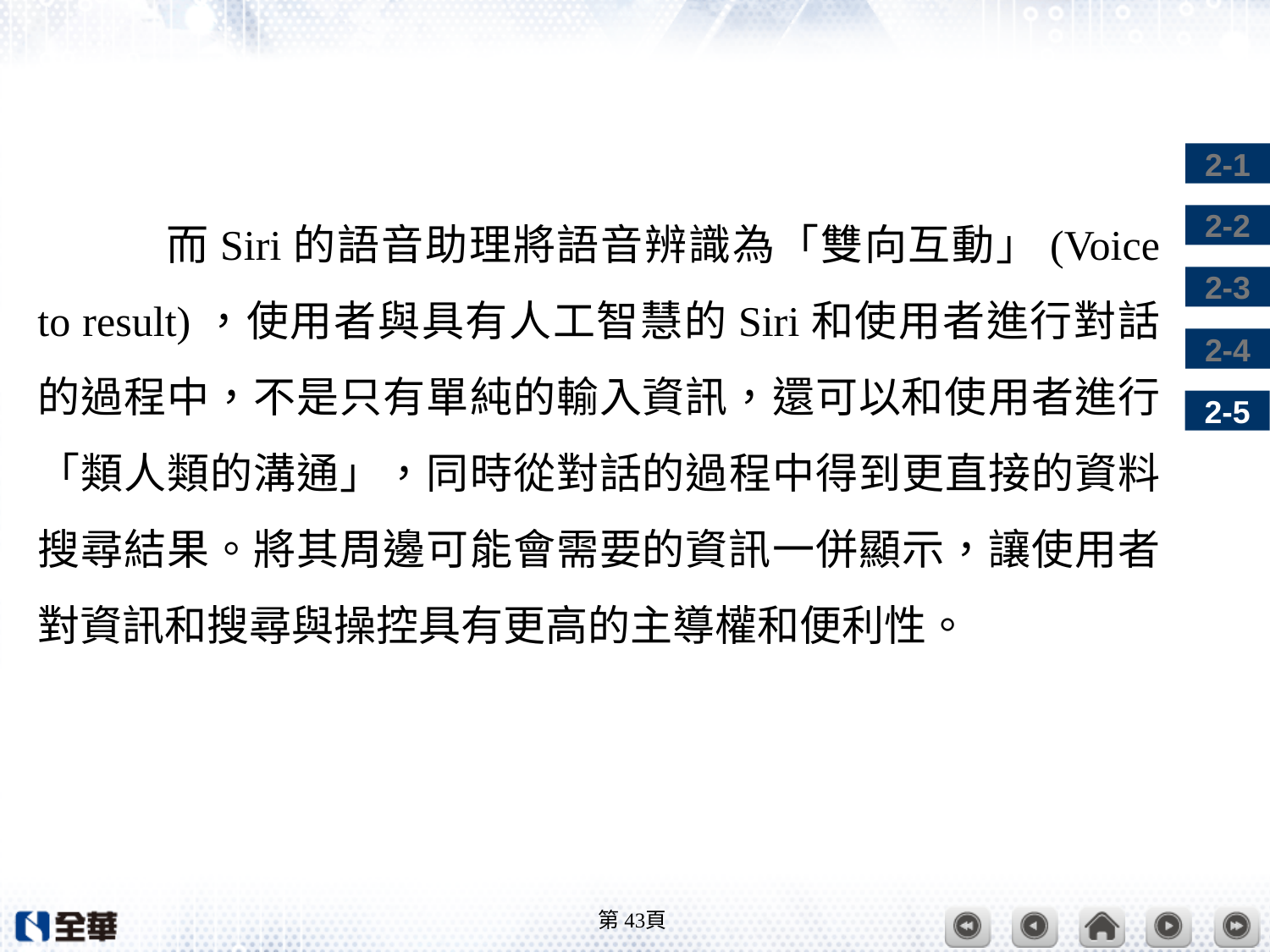

#
	而Siri的語音助理將語音辨識為「雙向互動」(Voice to result)，使用者與具有人工智慧的Siri和使用者進行對話的過程中，不是只有單純的輸入資訊，還可以和使用者進行「類人類的溝通」，同時從對話的過程中得到更直接的資料搜尋結果。將其周邊可能會需要的資訊一併顯示，讓使用者對資訊和搜尋與操控具有更高的主導權和便利性。